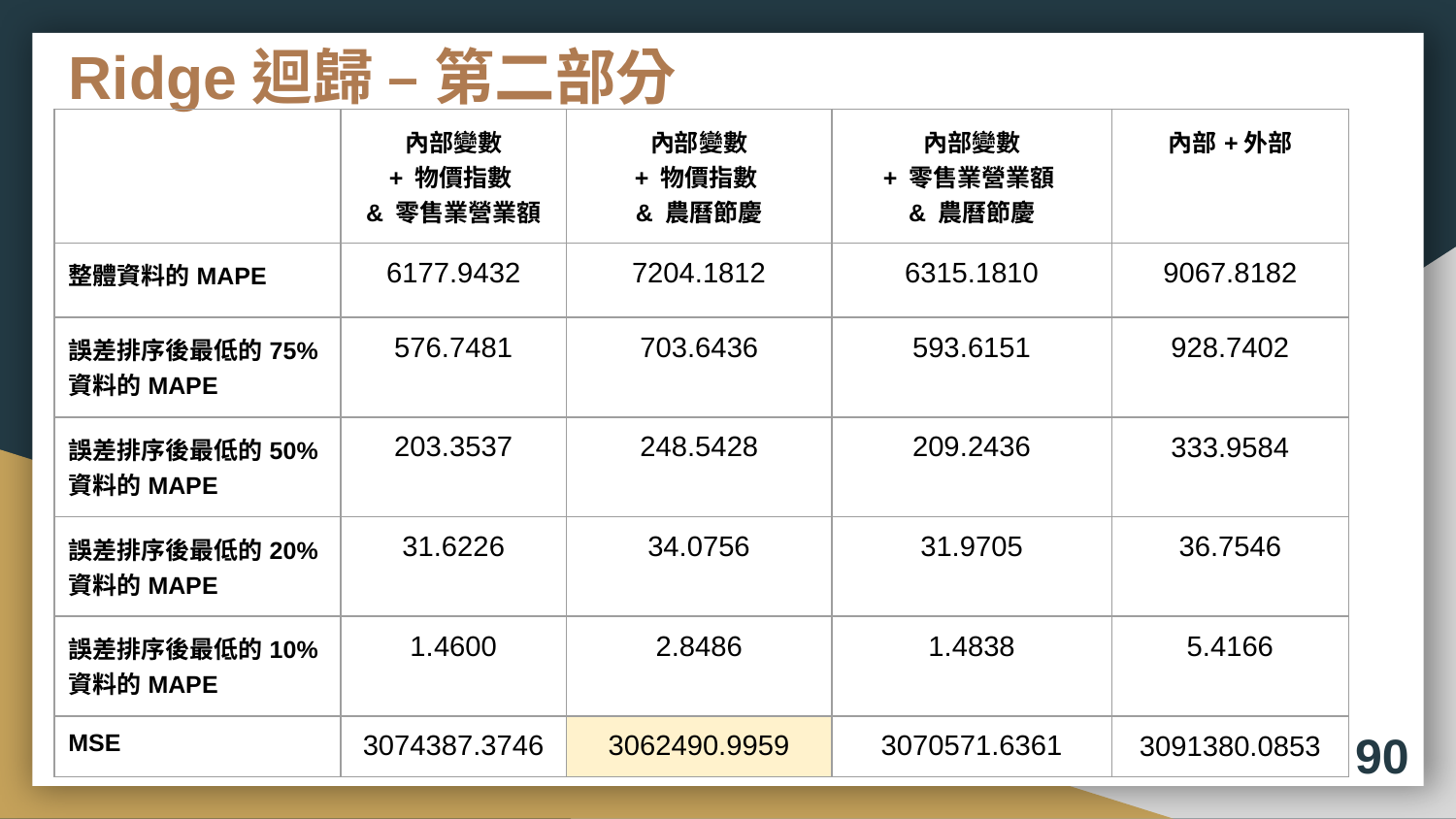

# Ridge迴歸 – 第二部分
|  | 內部變數 + 物價指數 & 零售業營業額 | 內部變數 + 物價指數 & 農曆節慶 | 內部變數 + 零售業營業額 & 農曆節慶 | 內部+外部 |
| --- | --- | --- | --- | --- |
| 整體資料的MAPE | 6177.9432 | 7204.1812 | 6315.1810 | 9067.8182 |
| 誤差排序後最低的75%資料的MAPE | 576.7481 | 703.6436 | 593.6151 | 928.7402 |
| 誤差排序後最低的50%資料的MAPE | 203.3537 | 248.5428 | 209.2436 | 333.9584 |
| 誤差排序後最低的20%資料的MAPE | 31.6226 | 34.0756 | 31.9705 | 36.7546 |
| 誤差排序後最低的10%資料的MAPE | 1.4600 | 2.8486 | 1.4838 | 5.4166 |
| MSE | 3074387.3746 | 3062490.9959 | 3070571.6361 | 3091380.0853 |
90